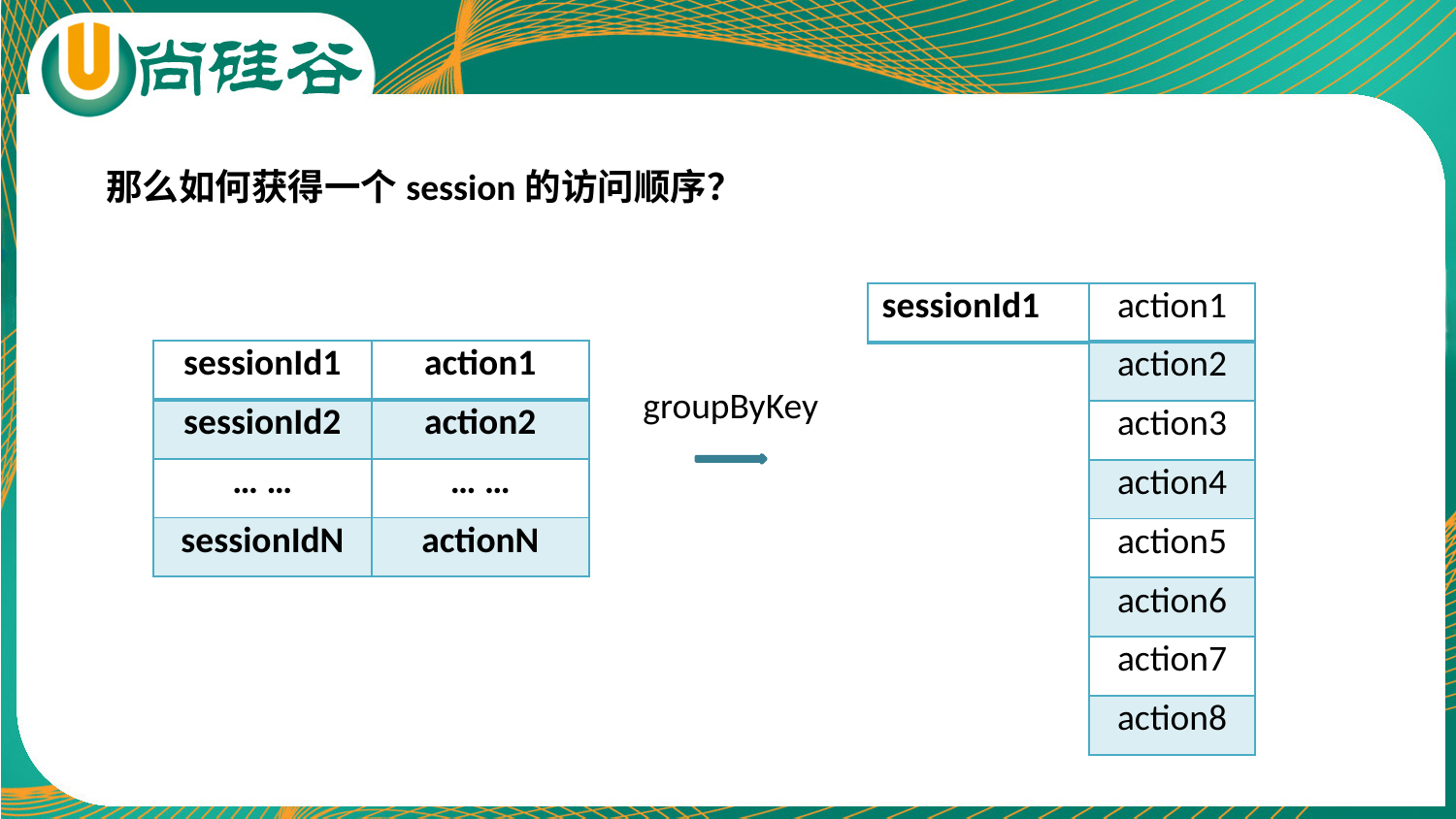

那么如何获得一个session的访问顺序？
| sessionId1 |
| --- |
| action1 |
| --- |
| action2 |
| action3 |
| action4 |
| action5 |
| action6 |
| action7 |
| action8 |
| sessionId1 | action1 |
| --- | --- |
| sessionId2 | action2 |
| … … | … … |
| sessionIdN | actionN |
groupByKey